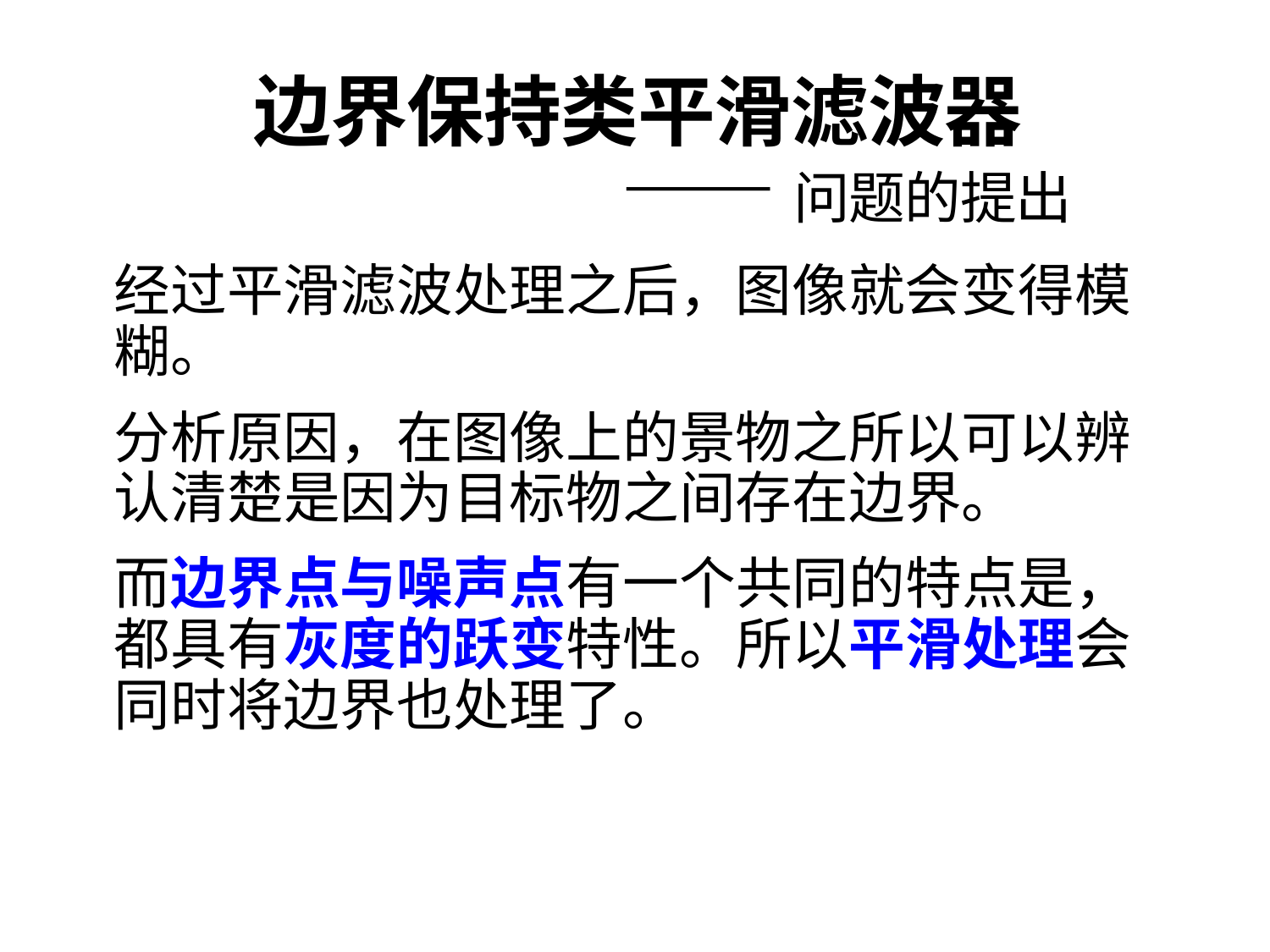

# 边界保持类平滑滤波器 —— 问题的提出
经过平滑滤波处理之后，图像就会变得模糊。
分析原因，在图像上的景物之所以可以辨认清楚是因为目标物之间存在边界。
而边界点与噪声点有一个共同的特点是，都具有灰度的跃变特性。所以平滑处理会同时将边界也处理了。